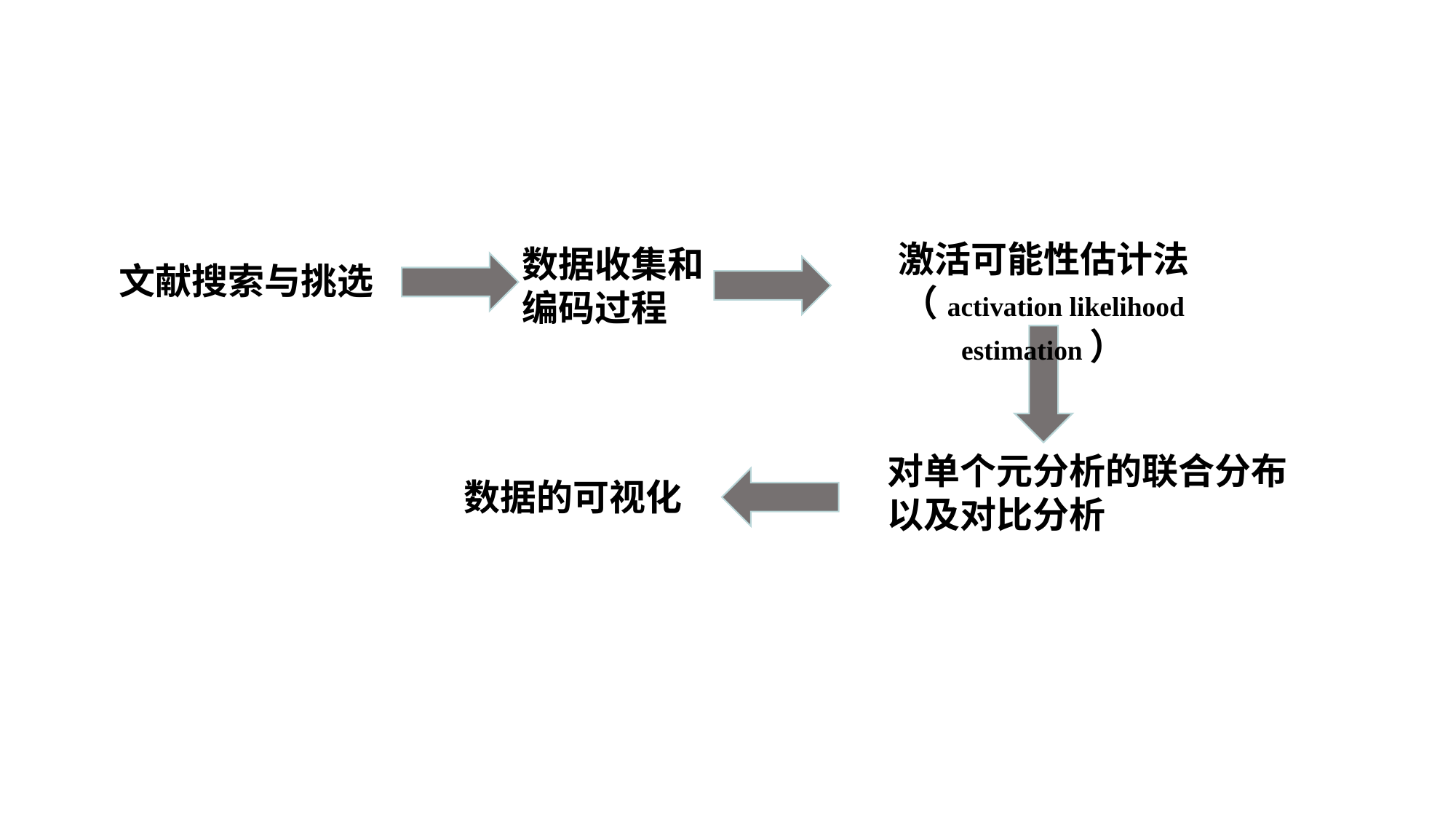

激活可能性估计法（activation likelihood estimation）

数据收集和编码过程

文献搜索与挑选

对单个元分析的联合分布以及对比分析

数据的可视化